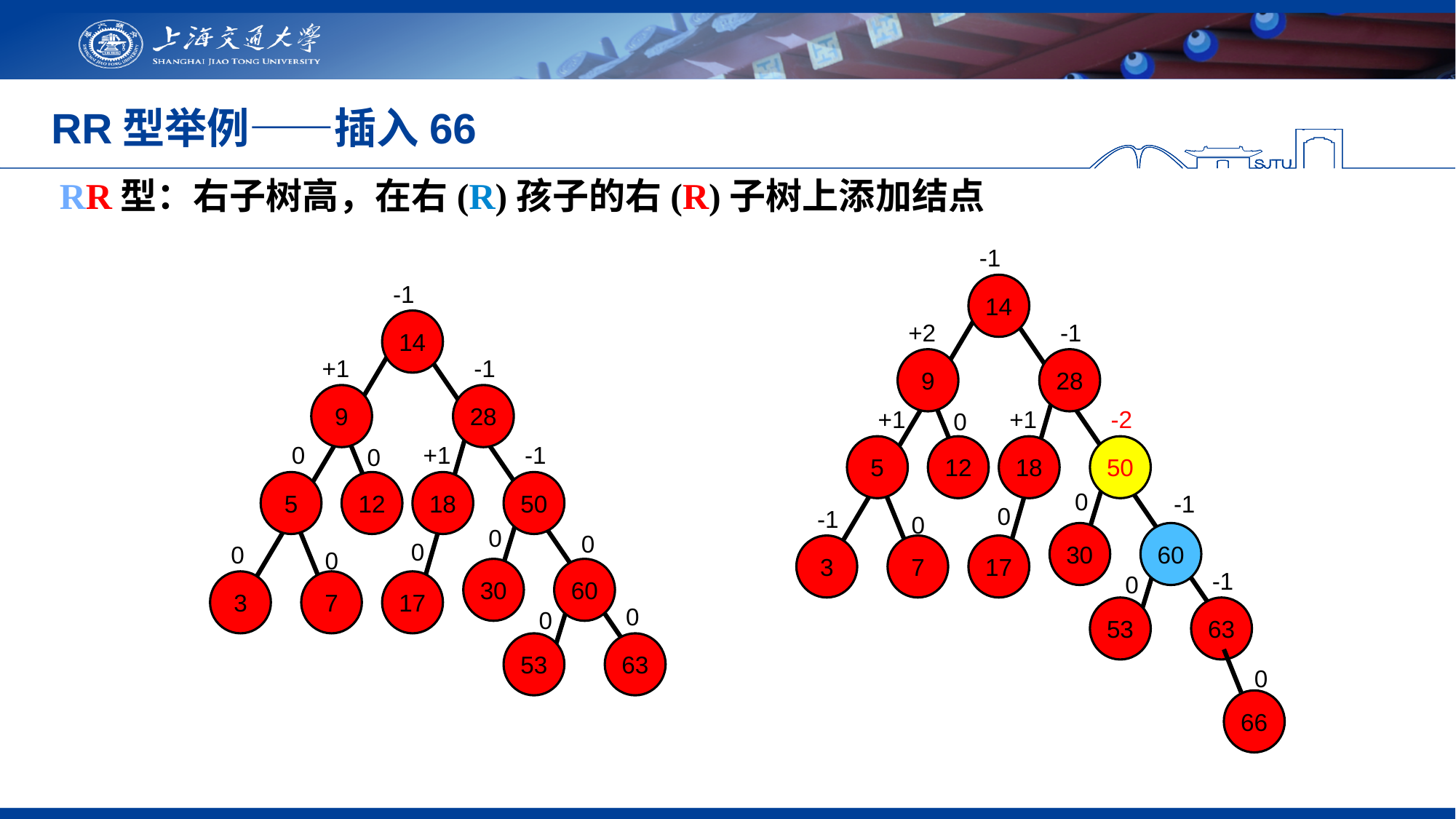

# RR型举例——插入66
RR型：右子树高，在右(R)孩子的右(R)子树上添加结点
-1
14

+2

-1
9
28

+1
+1
-2
0
5
12
18
50

0
0
-1
0
30
60
3
7
17

-1
0
53
63

66
-1
0
-1
14

+1

-1
9
28

0
+1
-1
0
5
12
18
50

0
0
0
0
30
60
3
7
17

0
0
53
63
0